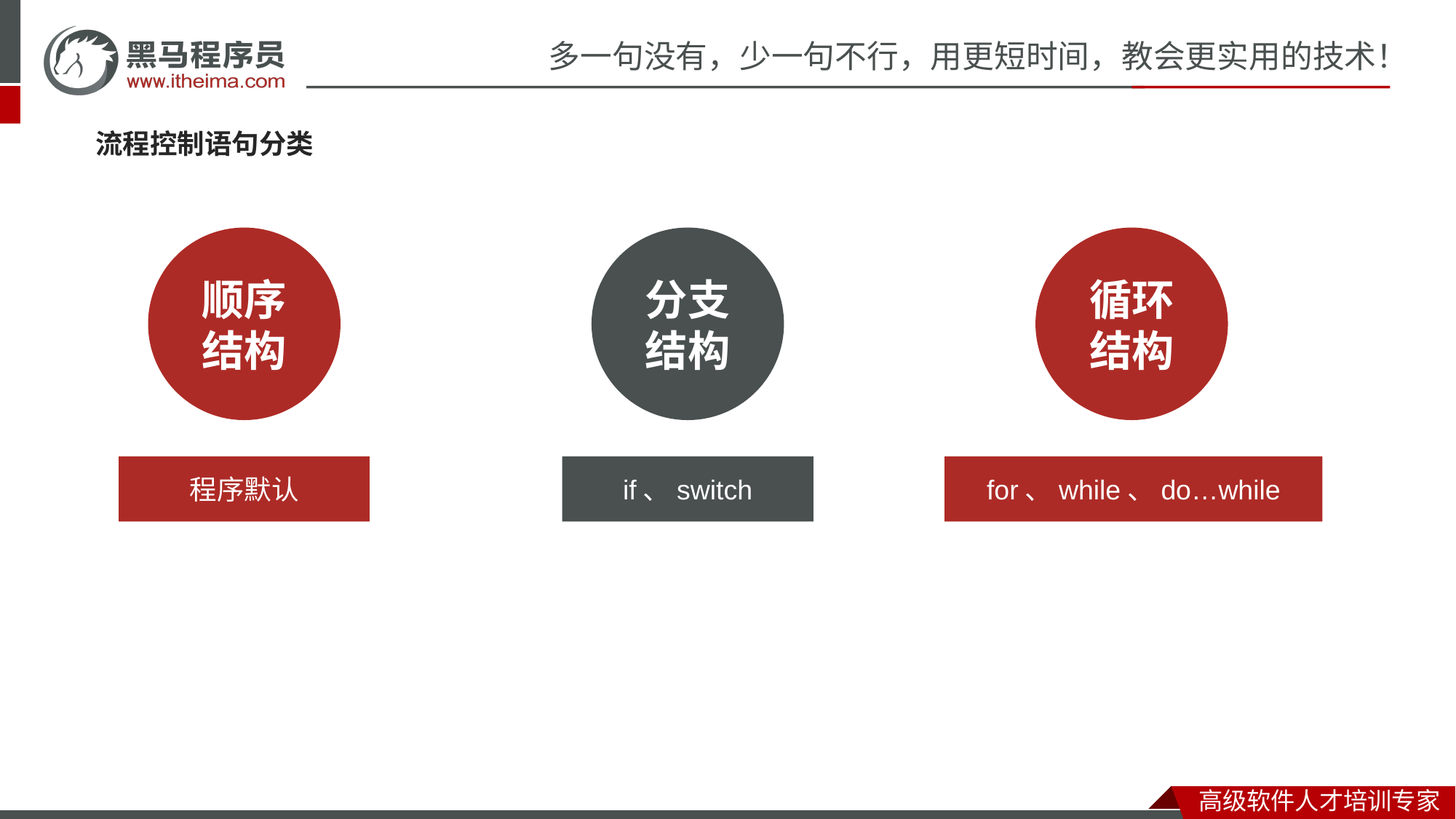

#
流程控制语句分类
顺序结构
分支结构
循环结构
程序默认
if、switch
for、while、do…while